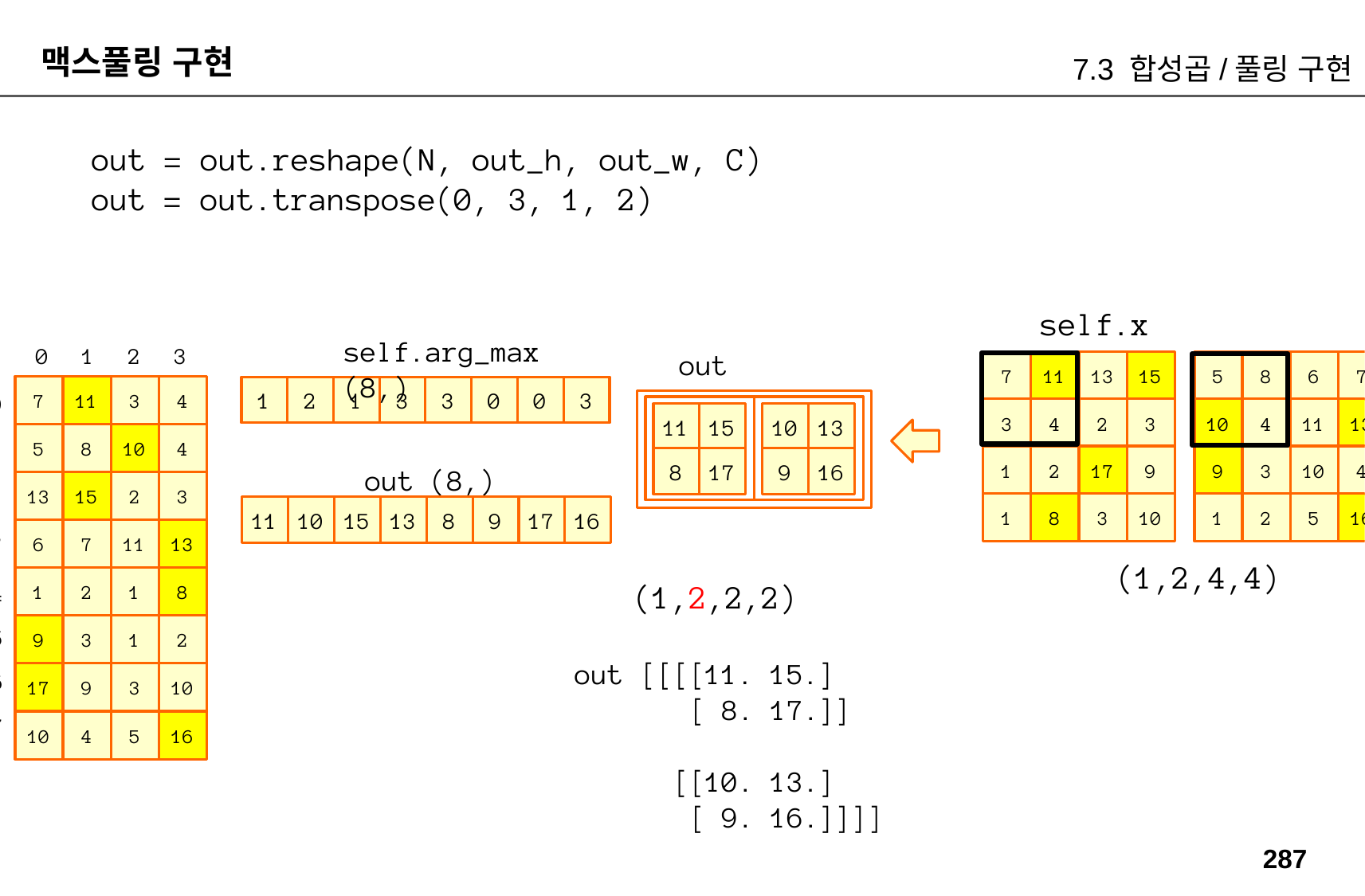

맥스풀링 구현
7.3 합성곱/풀링 구현
out = out.reshape(N, out_h, out_w, C)
out = out.transpose(0, 3, 1, 2)
self.x
self.arg_max (8,)
0
1
2
3
out
7
11
13
15
5
8
6
7

7
11
3
4
1
2
1
3
3
0
0
3
0

3
4
2
3
10
4
11
13
11
15
10
13

1
5
8
10
4
1
2
17
9
9
3
10
4
8
17
9
16
out (8,)
2
13
15
2
3
1
8
3
10
1
2
5
16
11
10
15
13
8
9
17
16
3
6
7
11
13
(1,2,4,4)
1
2
1
8
4
(1,2,2,2)
5
9
3
1
2
out [[[[11. 15.]
       [ 8. 17.]]

      [[10. 13.]
       [ 9. 16.]]]]
6
17
9
3
10
7
10
4
5
16